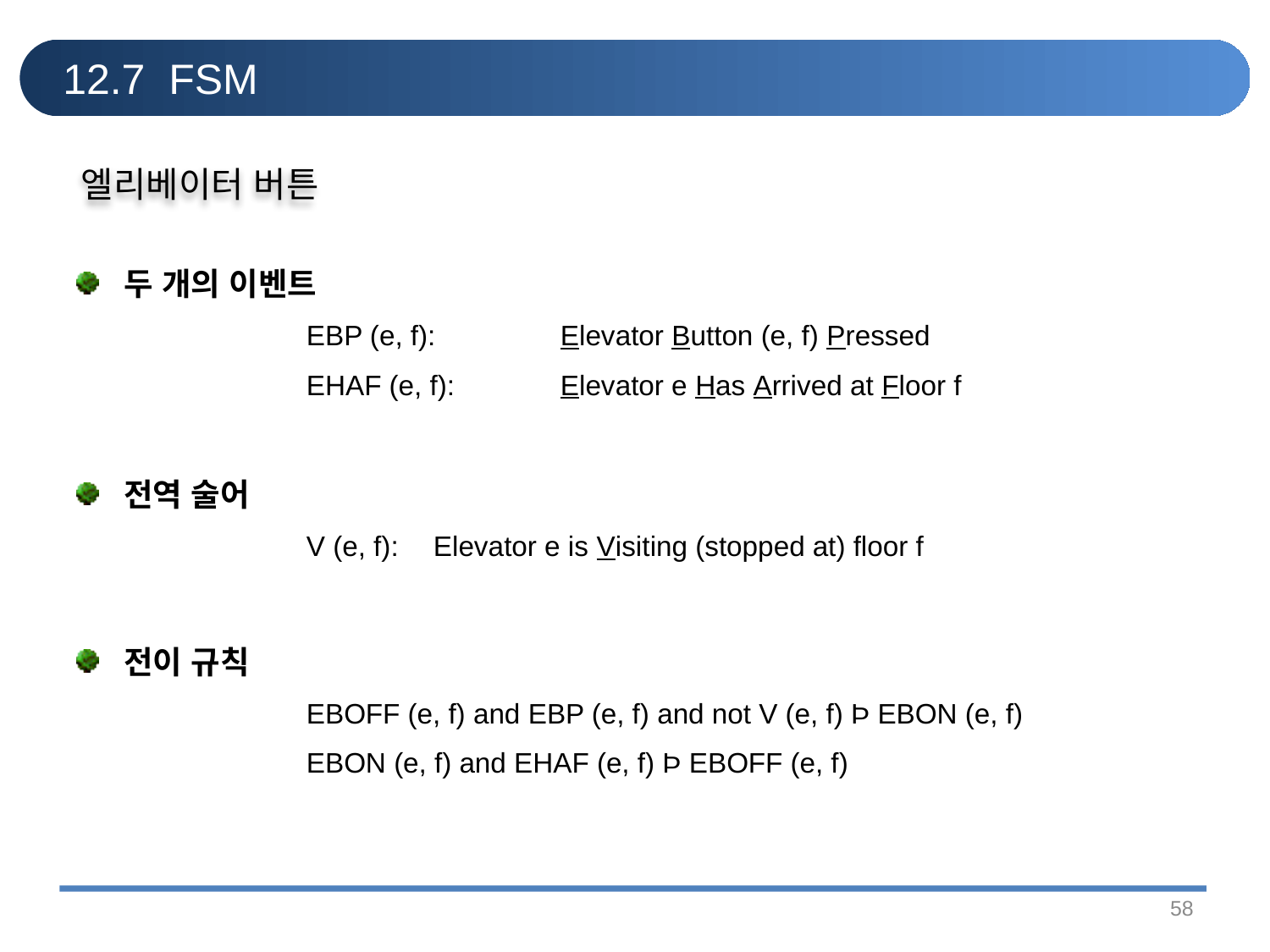

# 12.7  FSM
엘리베이터 버튼
두 개의 이벤트
		EBP (e, f):	Elevator Button (e, f) Pressed
		EHAF (e, f):	Elevator e Has Arrived at Floor f

전역 술어
		V (e, f):	Elevator e is Visiting (stopped at) floor f

전이 규칙
		EBOFF (e, f) and EBP (e, f) and not V (e, f) Þ EBON (e, f)
		EBON (e, f) and EHAF (e, f) Þ EBOFF (e, f)
58